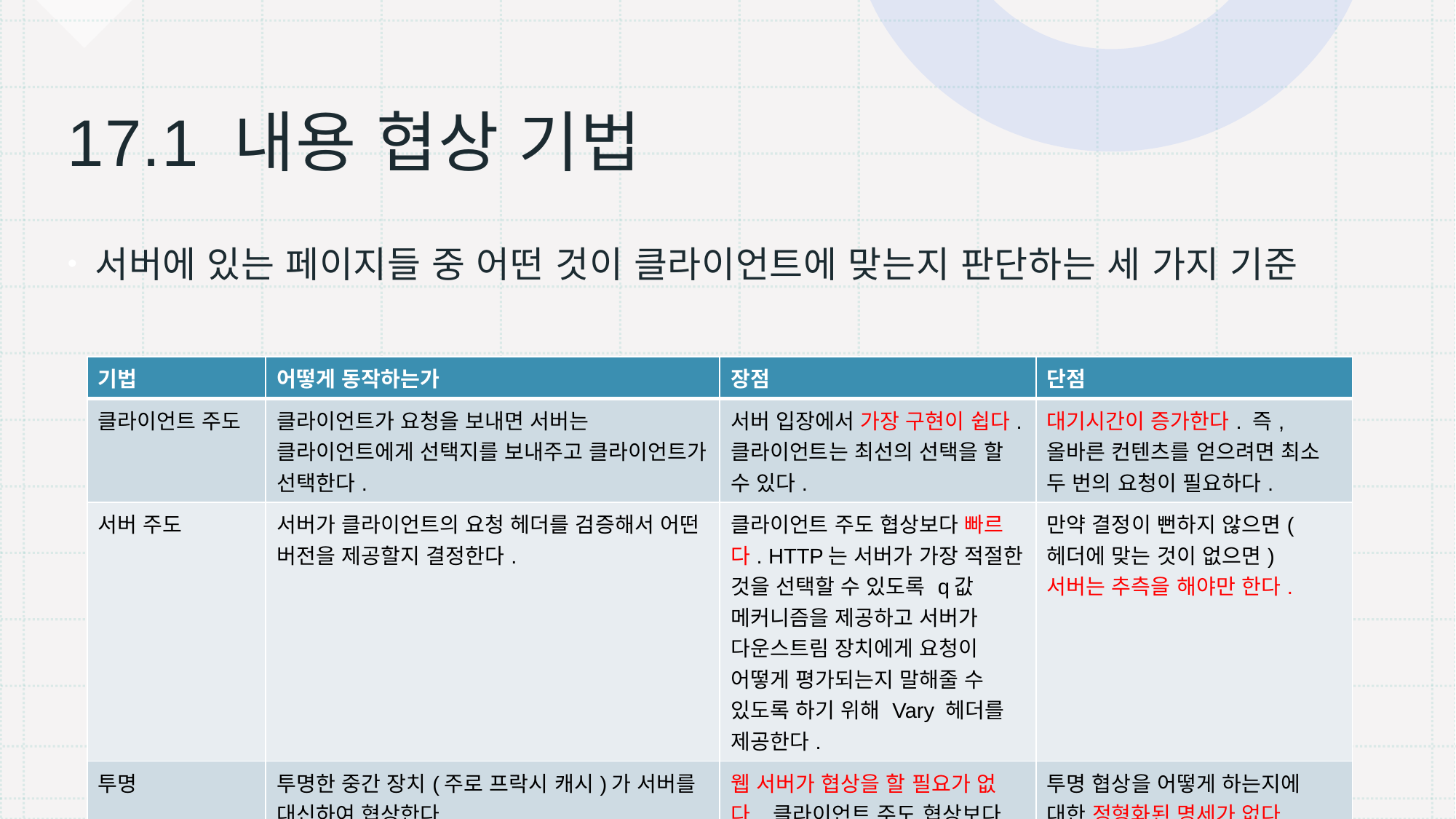

# 17.1 내용 협상 기법
서버에 있는 페이지들 중 어떤 것이 클라이언트에 맞는지 판단하는 세 가지 기준
| 기법 | 어떻게 동작하는가 | 장점 | 단점 |
| --- | --- | --- | --- |
| 클라이언트 주도 | 클라이언트가 요청을 보내면 서버는 클라이언트에게 선택지를 보내주고 클라이언트가 선택한다. | 서버 입장에서 가장 구현이 쉽다. 클라이언트는 최선의 선택을 할 수 있다. | 대기시간이 증가한다. 즉, 올바른 컨텐츠를 얻으려면 최소 두 번의 요청이 필요하다. |
| 서버 주도 | 서버가 클라이언트의 요청 헤더를 검증해서 어떤 버전을 제공할지 결정한다. | 클라이언트 주도 협상보다 빠르다. HTTP는 서버가 가장 적절한 것을 선택할 수 있도록 q값 메커니즘을 제공하고 서버가 다운스트림 장치에게 요청이 어떻게 평가되는지 말해줄 수 있도록 하기 위해 Vary 헤더를 제공한다. | 만약 결정이 뻔하지 않으면(헤더에 맞는 것이 없으면) 서버는 추측을 해야만 한다. |
| 투명 | 투명한 중간 장치(주로 프락시 캐시)가 서버를 대신하여 협상한다. | 웹 서버가 협상을 할 필요가 없다. 클라이언트 주도 협상보다 빠르다. | 투명 협상을 어떻게 하는지에 대한 정형화된 명세가 없다. |